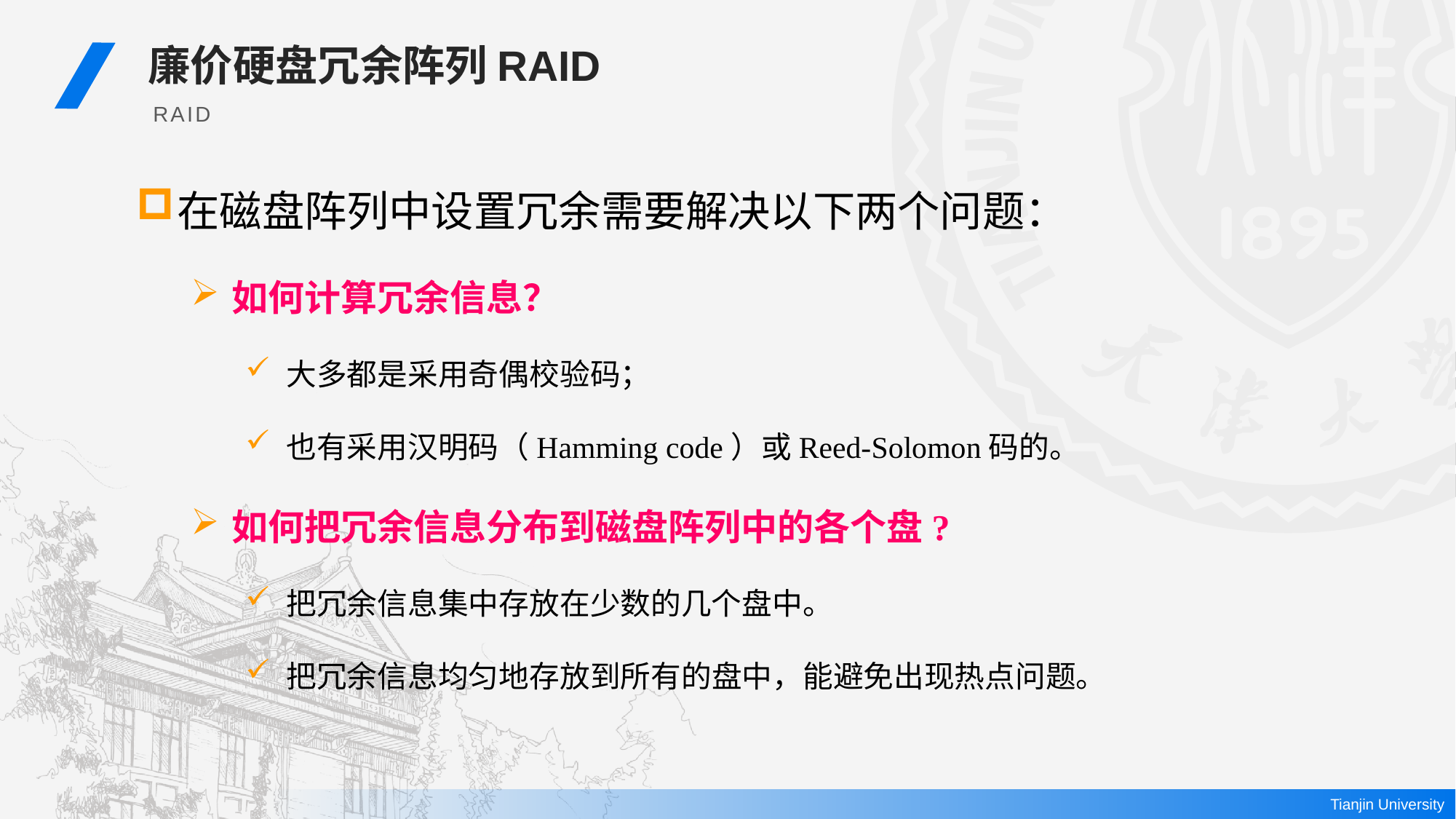

廉价硬盘冗余阵列RAID
RAID
在磁盘阵列中设置冗余需要解决以下两个问题：
如何计算冗余信息？
大多都是采用奇偶校验码；
也有采用汉明码（Hamming code）或Reed-Solomon码的。
如何把冗余信息分布到磁盘阵列中的各个盘?
把冗余信息集中存放在少数的几个盘中。
把冗余信息均匀地存放到所有的盘中，能避免出现热点问题。